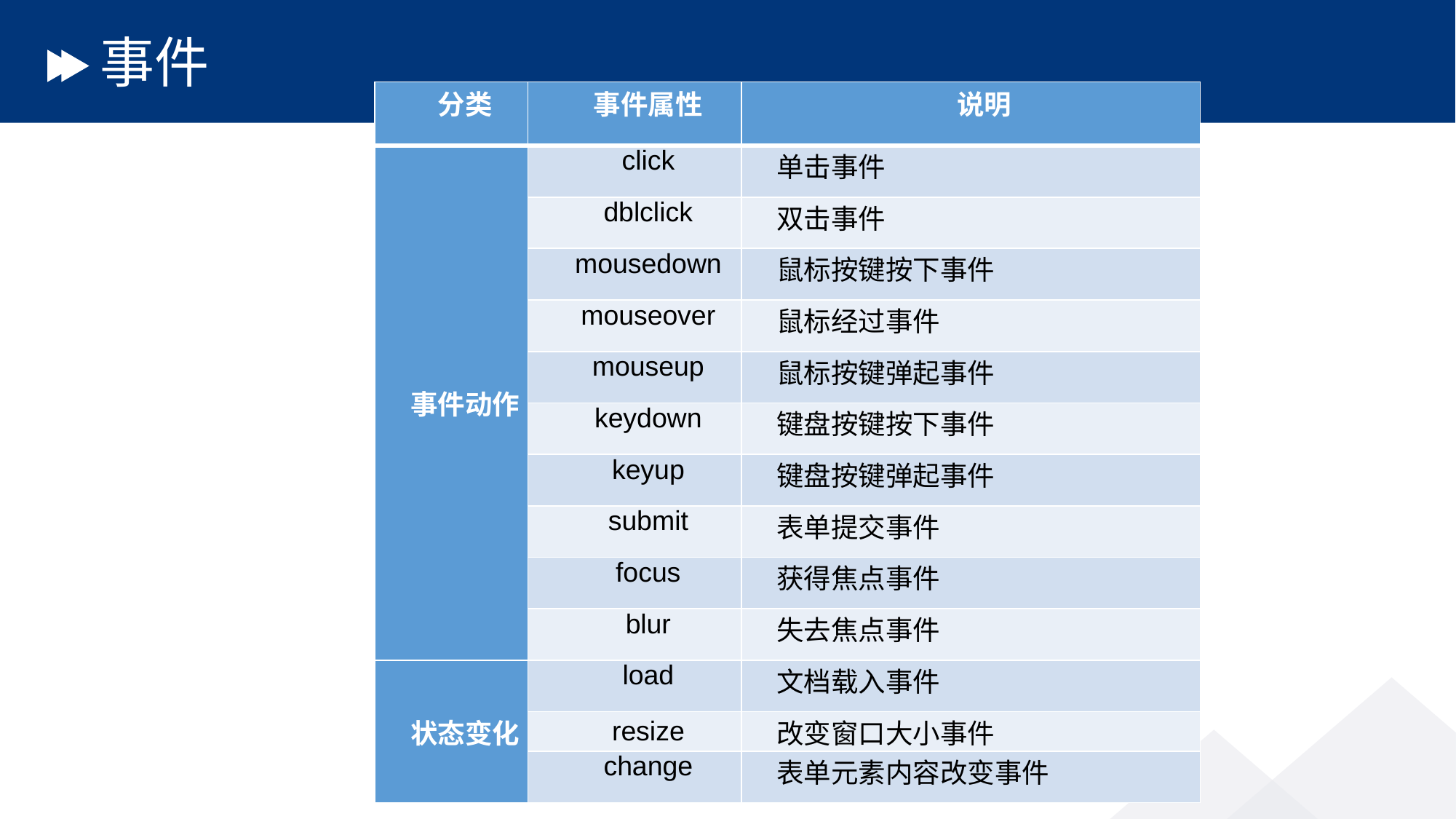

# 事件
| 分类 | 事件属性 | 说明 |
| --- | --- | --- |
| 事件动作 | click | 单击事件 |
|  | dblclick | 双击事件 |
|  | mousedown | 鼠标按键按下事件 |
|  | mouseover | 鼠标经过事件 |
|  | mouseup | 鼠标按键弹起事件 |
|  | keydown | 键盘按键按下事件 |
|  | keyup | 键盘按键弹起事件 |
|  | submit | 表单提交事件 |
|  | focus | 获得焦点事件 |
|  | blur | 失去焦点事件 |
| 状态变化 | load | 文档载入事件 |
|  | resize | 改变窗口大小事件 |
|  | change | 表单元素内容改变事件 |